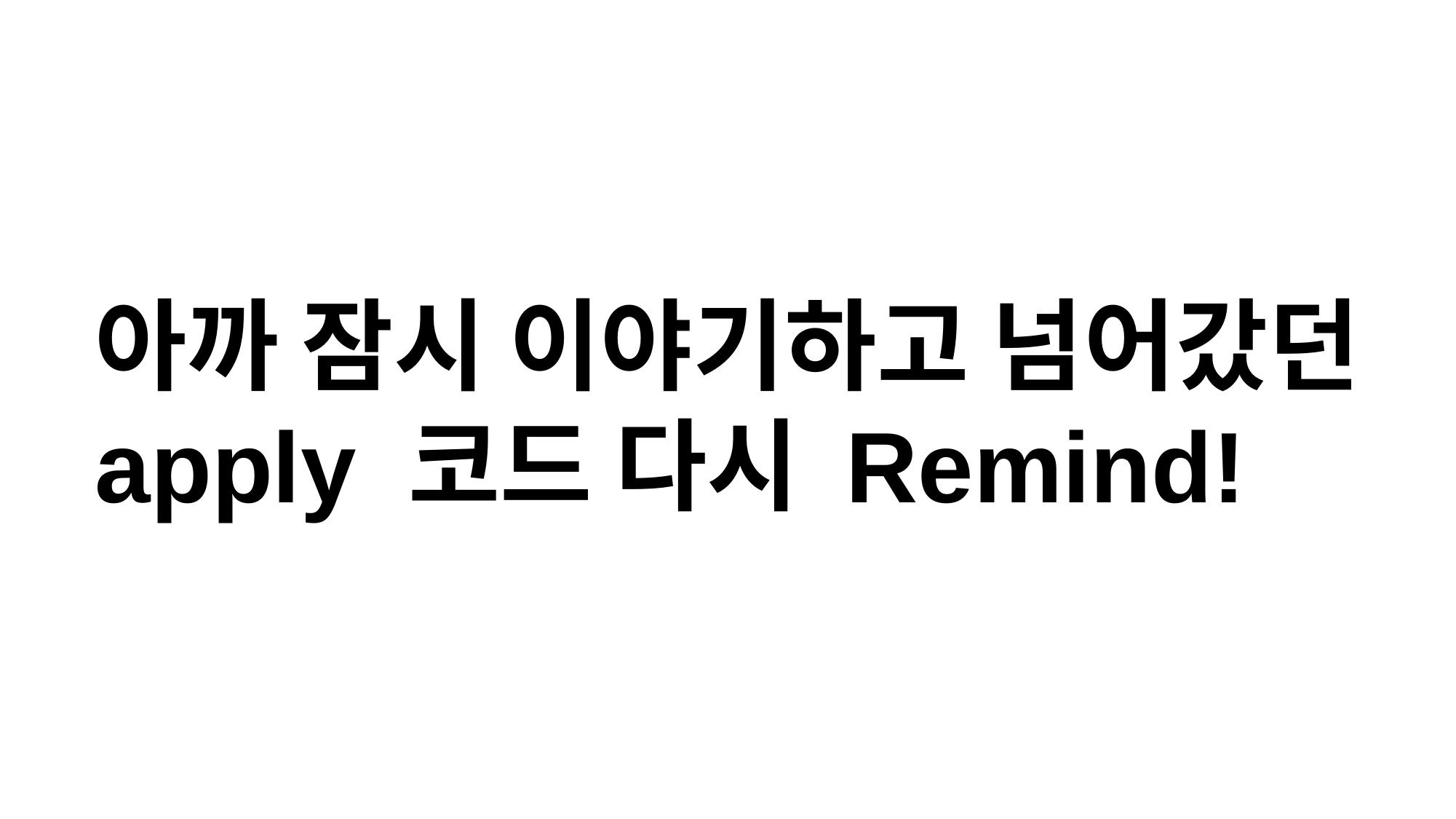

아까 잠시 이야기하고 넘어갔던
apply 코드 다시 Remind!